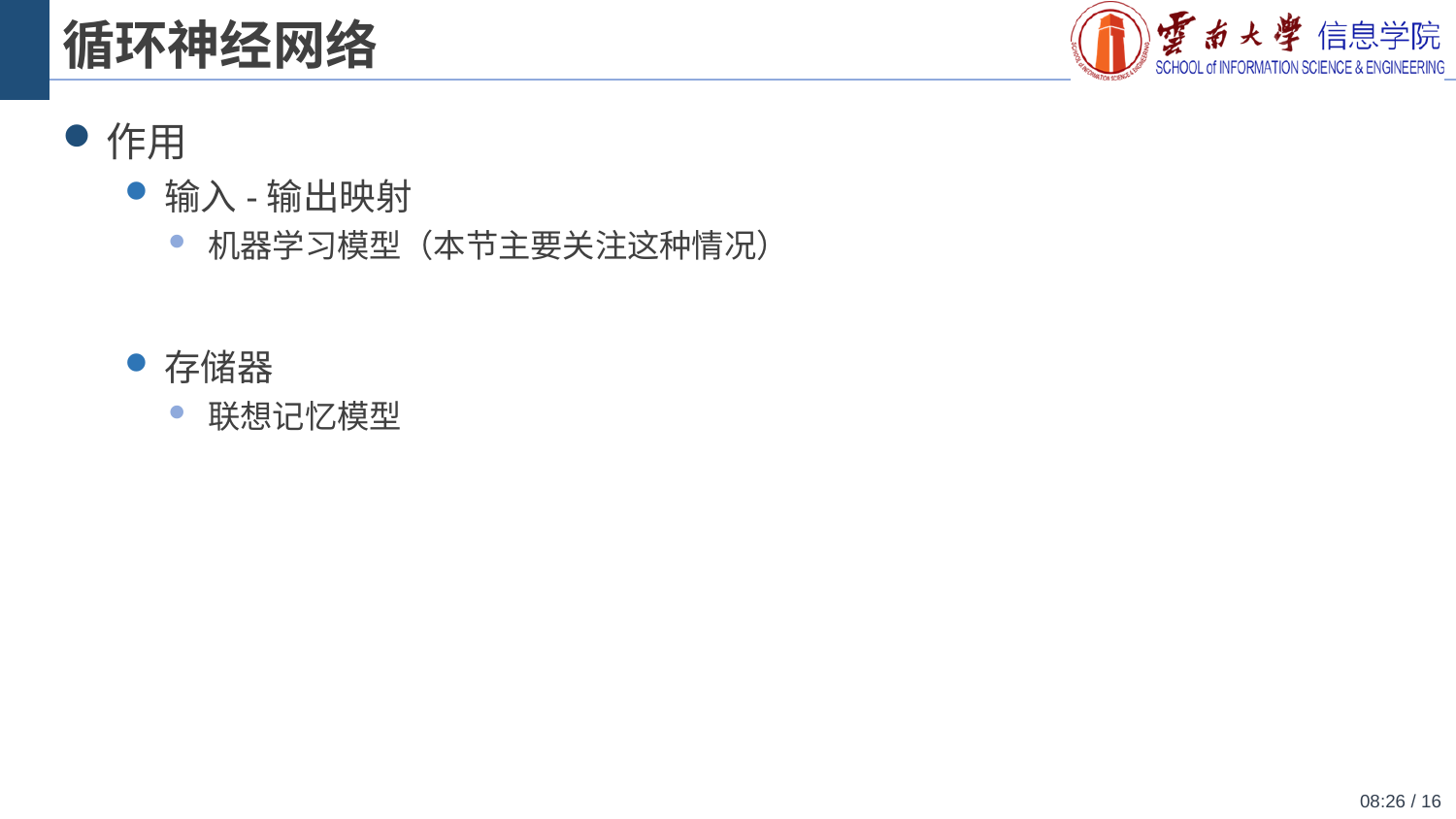

# 循环神经网络
作用
输入-输出映射
机器学习模型（本节主要关注这种情况）

存储器
联想记忆模型